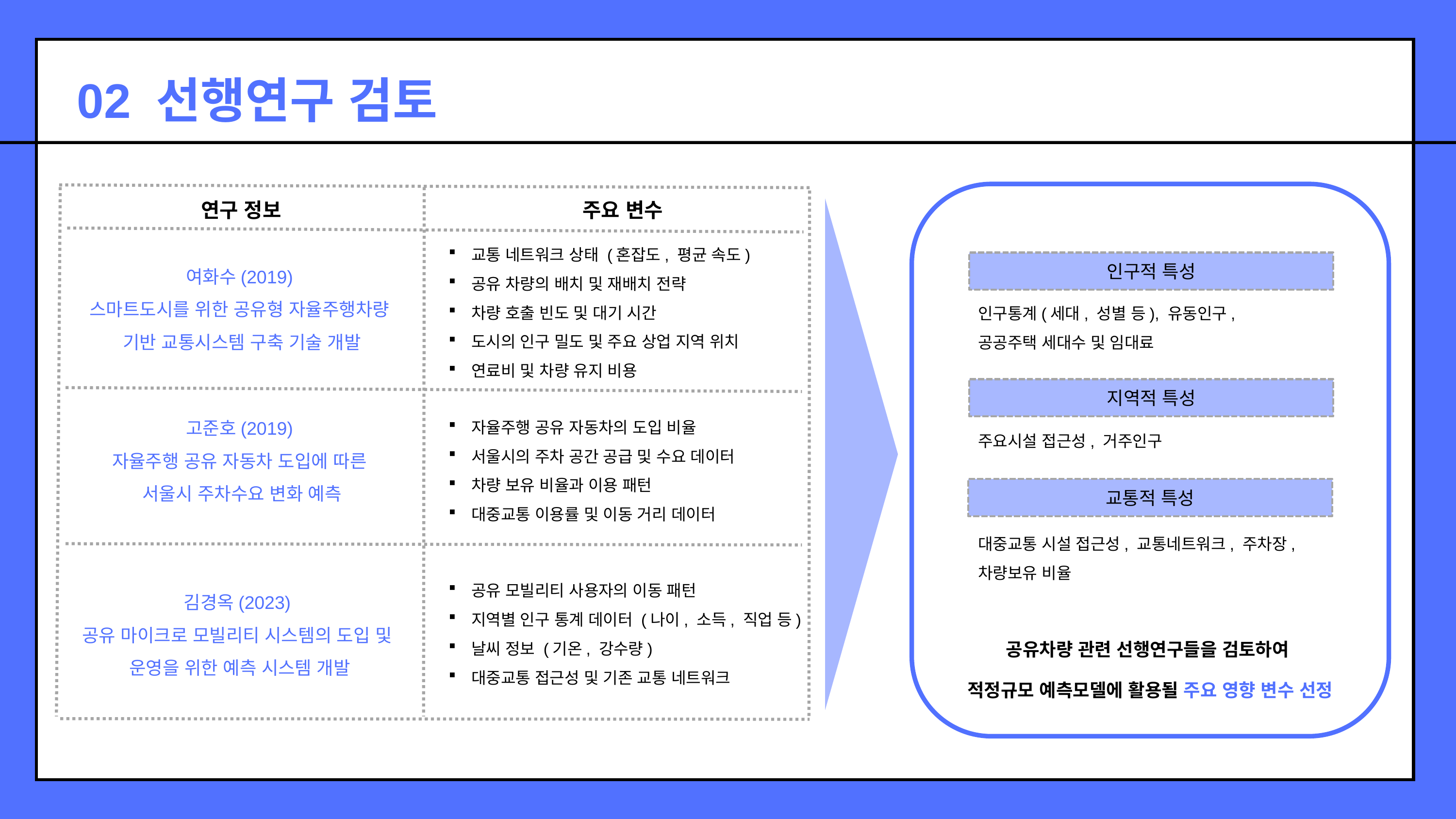

02 선행연구 검토

연구 정보
주요 변수

교통 네트워크 상태 (혼잡도, 평균 속도)
공유 차량의 배치 및 재배치 전략
차량 호출 빈도 및 대기 시간
도시의 인구 밀도 및 주요 상업 지역 위치
연료비 및 차량 유지 비용
인구적 특성
여화수(2019)
스마트도시를 위한 공유형 자율주행차량
기반 교통시스템 구축 기술 개발
인구통계(세대, 성별 등), 유동인구,
공공주택 세대수 및 임대료
지역적 특성

고준호(2019)
자율주행 공유 자동차 도입에 따른
서울시 주차수요 변화 예측
자율주행 공유 자동차의 도입 비율
서울시의 주차 공간 공급 및 수요 데이터
차량 보유 비율과 이용 패턴
대중교통 이용률 및 이동 거리 데이터

주요시설 접근성, 거주인구
교통적 특성
대중교통 시설 접근성, 교통네트워크, 주차장, 차량보유 비율

공유 모빌리티 사용자의 이동 패턴
지역별 인구 통계 데이터 (나이, 소득, 직업 등)
날씨 정보 (기온, 강수량)
대중교통 접근성 및 기존 교통 네트워크
김경옥(2023)
공유 마이크로 모빌리티 시스템의 도입 및
운영을 위한 예측 시스템 개발
공유차량 관련 선행연구들을 검토하여
적정규모 예측모델에 활용될 주요 영향 변수 선정